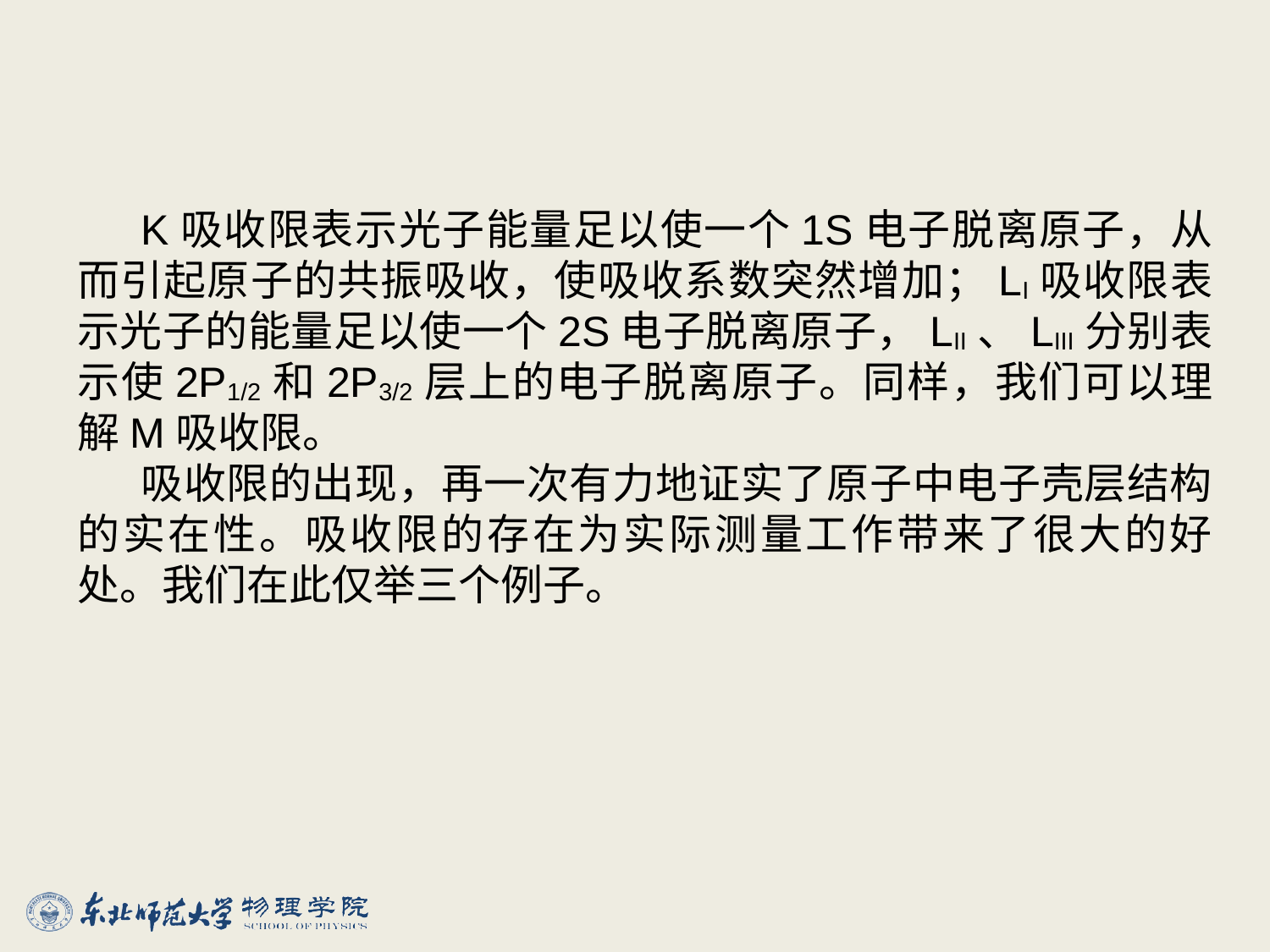

K吸收限表示光子能量足以使一个1S电子脱离原子，从而引起原子的共振吸收，使吸收系数突然增加；LI吸收限表示光子的能量足以使一个2S电子脱离原子，LII、LIII分别表示使2P1/2和2P3/2层上的电子脱离原子。同样，我们可以理解M吸收限。
吸收限的出现，再一次有力地证实了原子中电子壳层结构的实在性。吸收限的存在为实际测量工作带来了很大的好处。我们在此仅举三个例子。